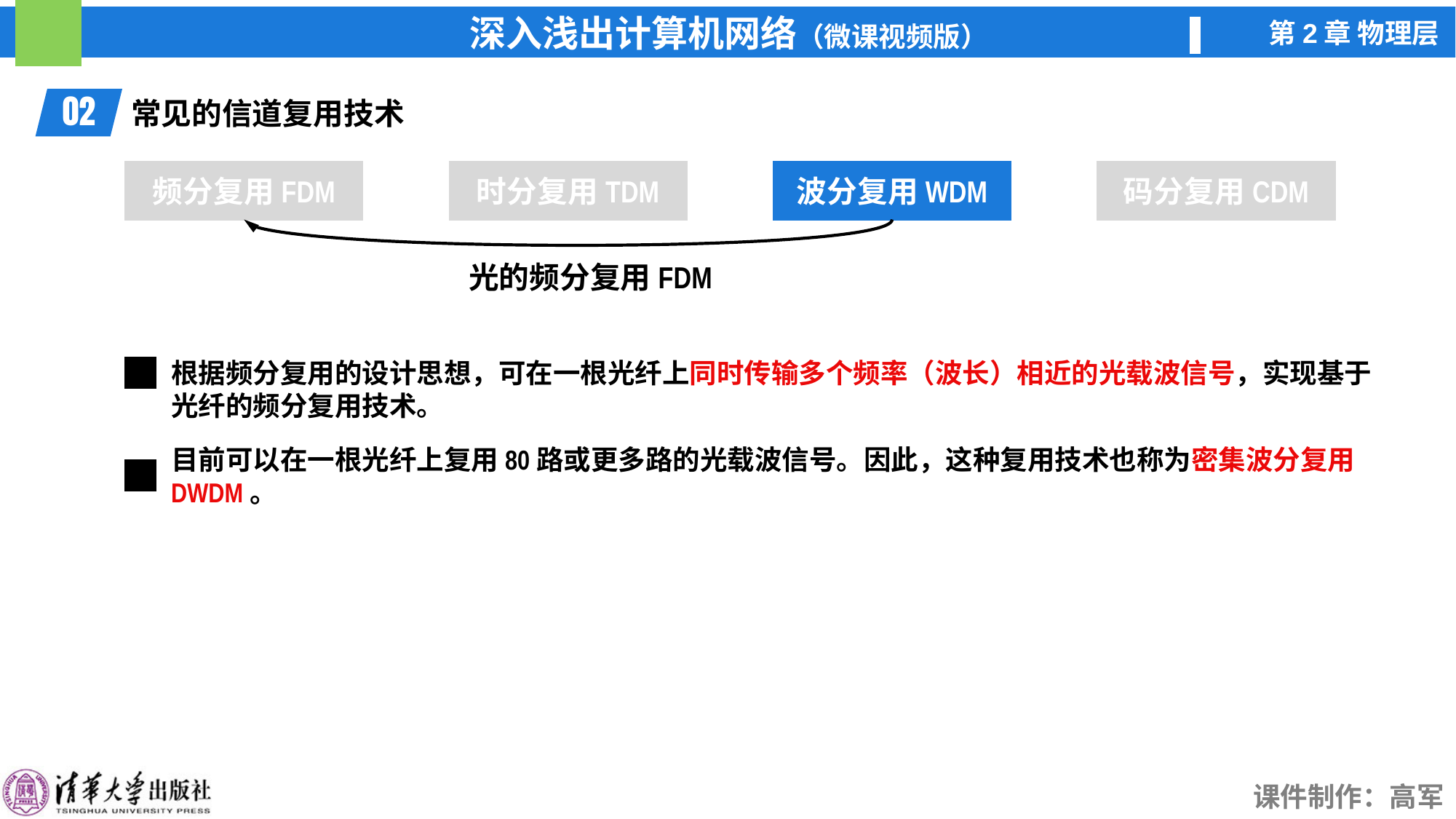

02
常见的信道复用技术
频分复用FDM
时分复用TDM
波分复用WDM
波分复用WDM
码分复用CDM
光的频分复用FDM
根据频分复用的设计思想，可在一根光纤上同时传输多个频率（波长）相近的光载波信号，实现基于光纤的频分复用技术。

目前可以在一根光纤上复用80路或更多路的光载波信号。因此，这种复用技术也称为密集波分复用DWDM。